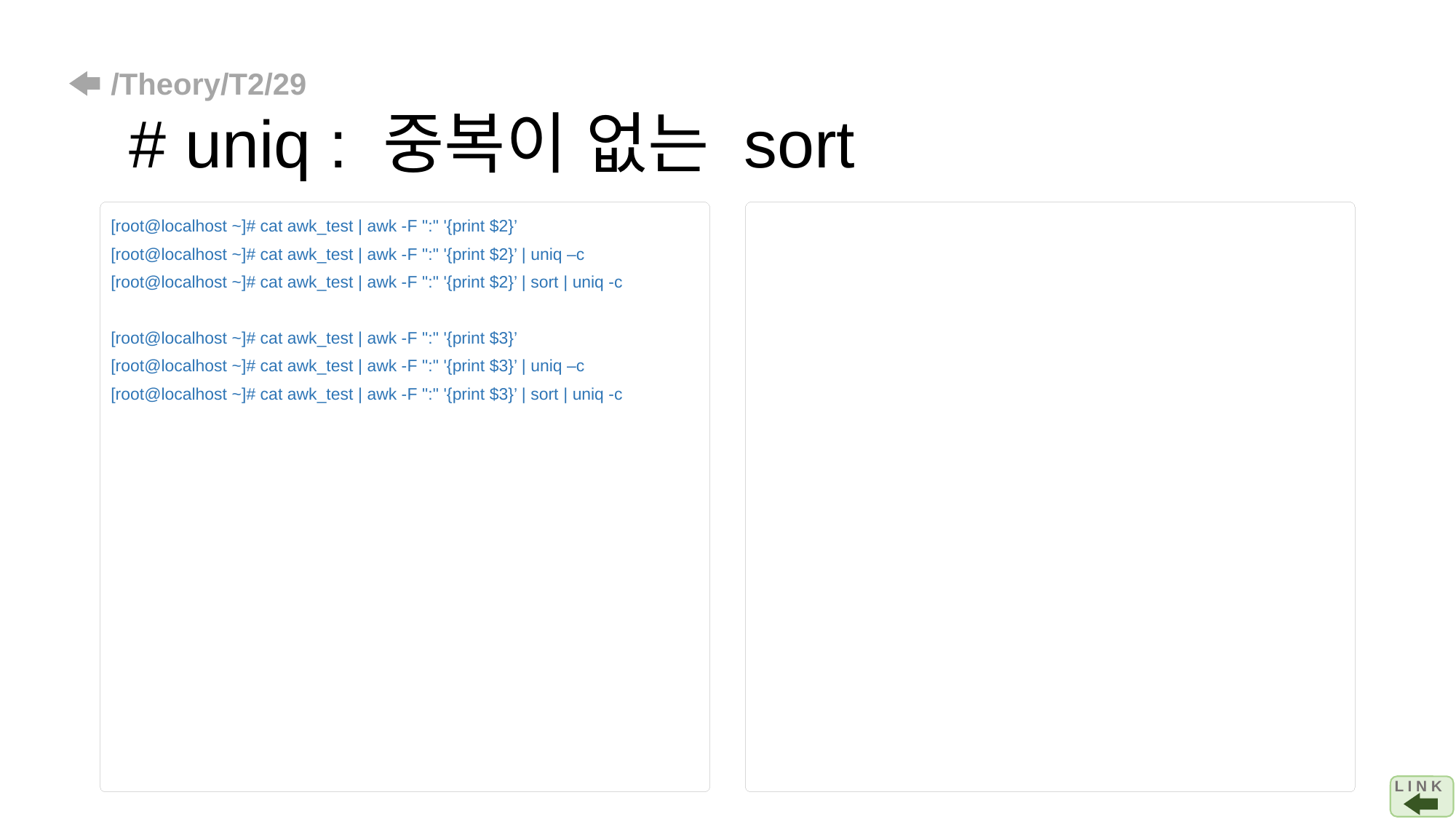

# /Theory/T2/29 # uniq : 중복이 없는 sort

[root@localhost ~]# cat awk_test | awk -F ":" '{print $2}’
[root@localhost ~]# cat awk_test | awk -F ":" '{print $2}’ | uniq –c
[root@localhost ~]# cat awk_test | awk -F ":" '{print $2}’ | sort | uniq -c

[root@localhost ~]# cat awk_test | awk -F ":" '{print $3}’
[root@localhost ~]# cat awk_test | awk -F ":" '{print $3}’ | uniq –c
[root@localhost ~]# cat awk_test | awk -F ":" '{print $3}’ | sort | uniq -c

L I N K